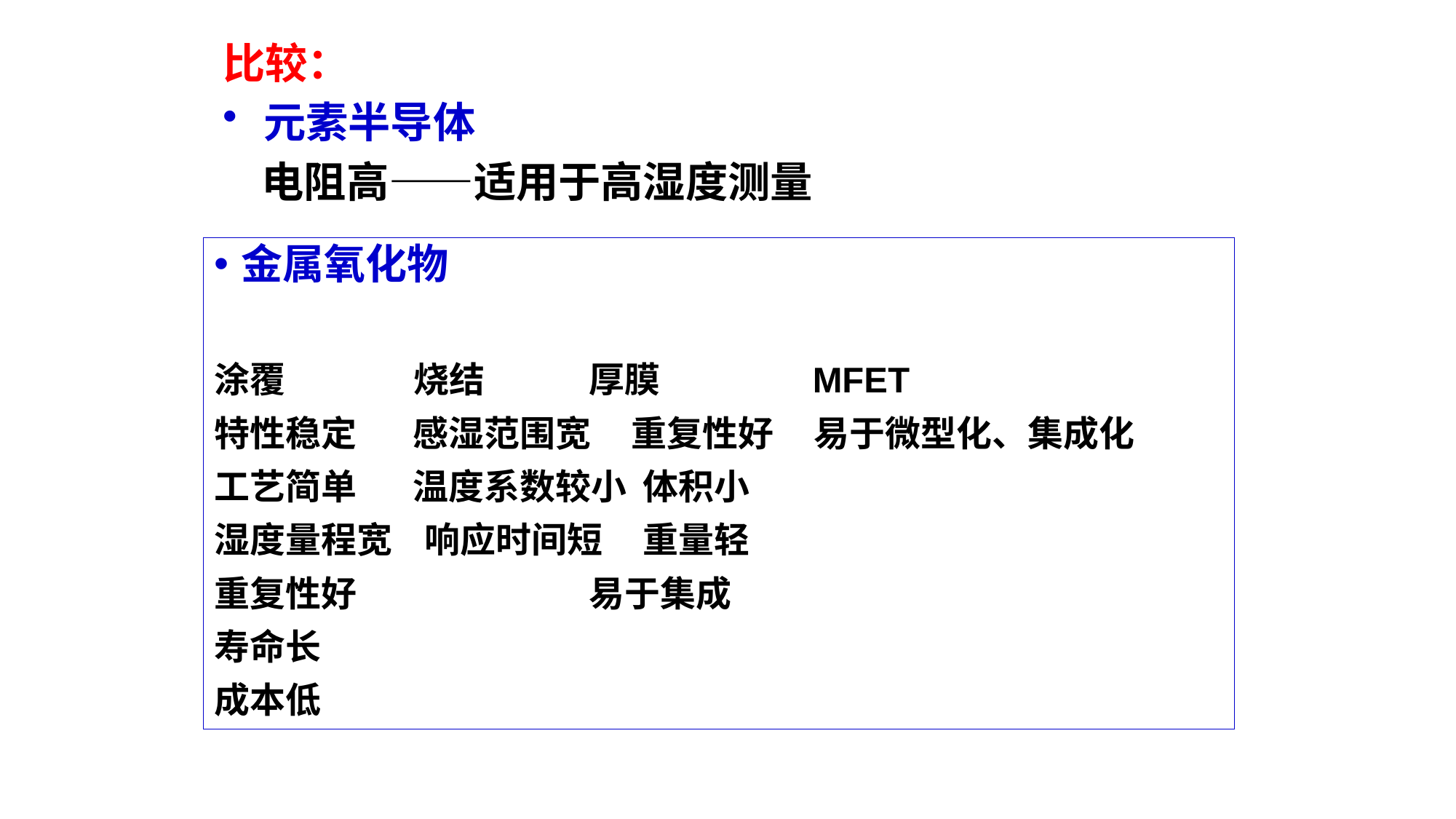

比较：
元素半导体
   电阻高——适用于高湿度测量

金属氧化物

涂覆                烧结             厚膜                  MFET
特性稳定       感湿范围宽     重复性好     易于微型化、集成化
工艺简单       温度系数较小  体积小
湿度量程宽    响应时间短     重量轻
重复性好                             易于集成
寿命长
成本低